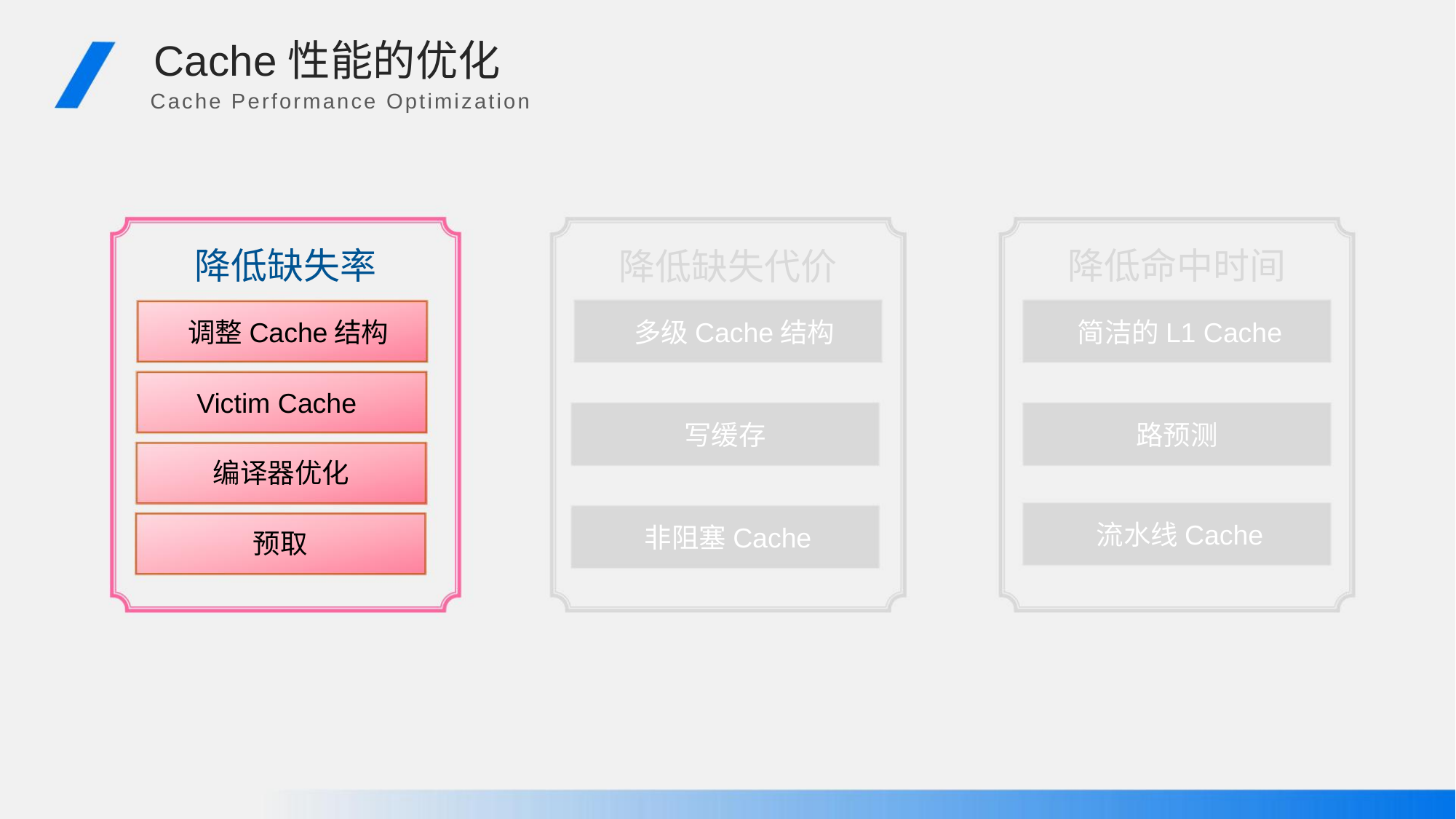

Cache性能的优化
Cache Performance Optimization
降低缺失率
降低命中时间
降低缺失代价
多级Cache结构
简洁的L1 Cache
调整Cache结构
Victim Cache
编译器优化
预取
写缓存
路预测
流水线Cache
非阻塞Cache